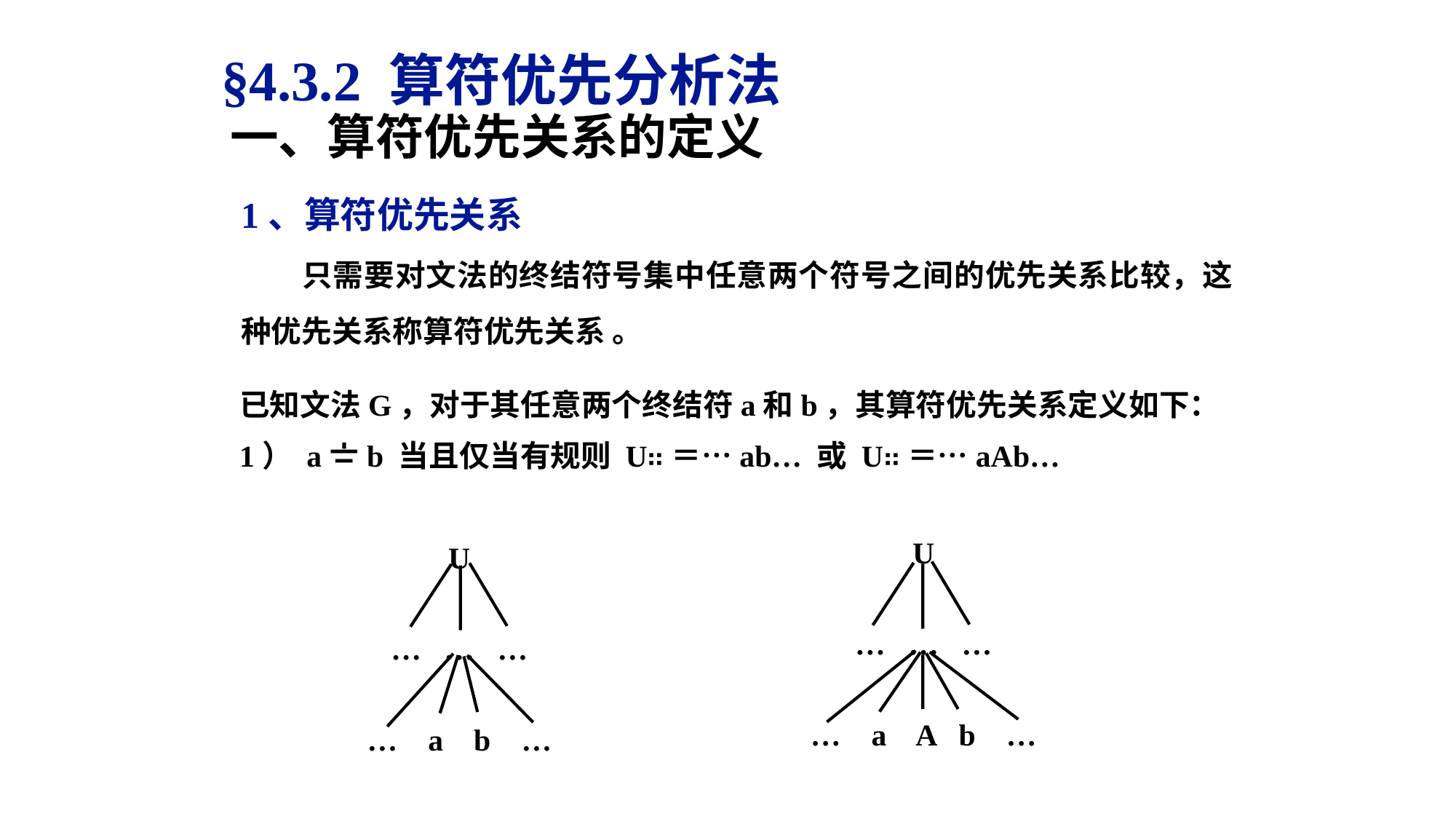

§4.3.2 算符优先分析法
一、算符优先关系的定义
1、算符优先关系
       只需要对文法的终结符号集中任意两个符号之间的优先关系比较，这种优先关系称算符优先关系 。
已知文法G，对于其任意两个终结符a和b，其算符优先关系定义如下：
1） a〧b 当且仅当有规则 U∷＝…ab… 或 U∷＝…aAb…
U
…   …   …
…    a    A   b    …
U
…   …   …
…    a    b    …